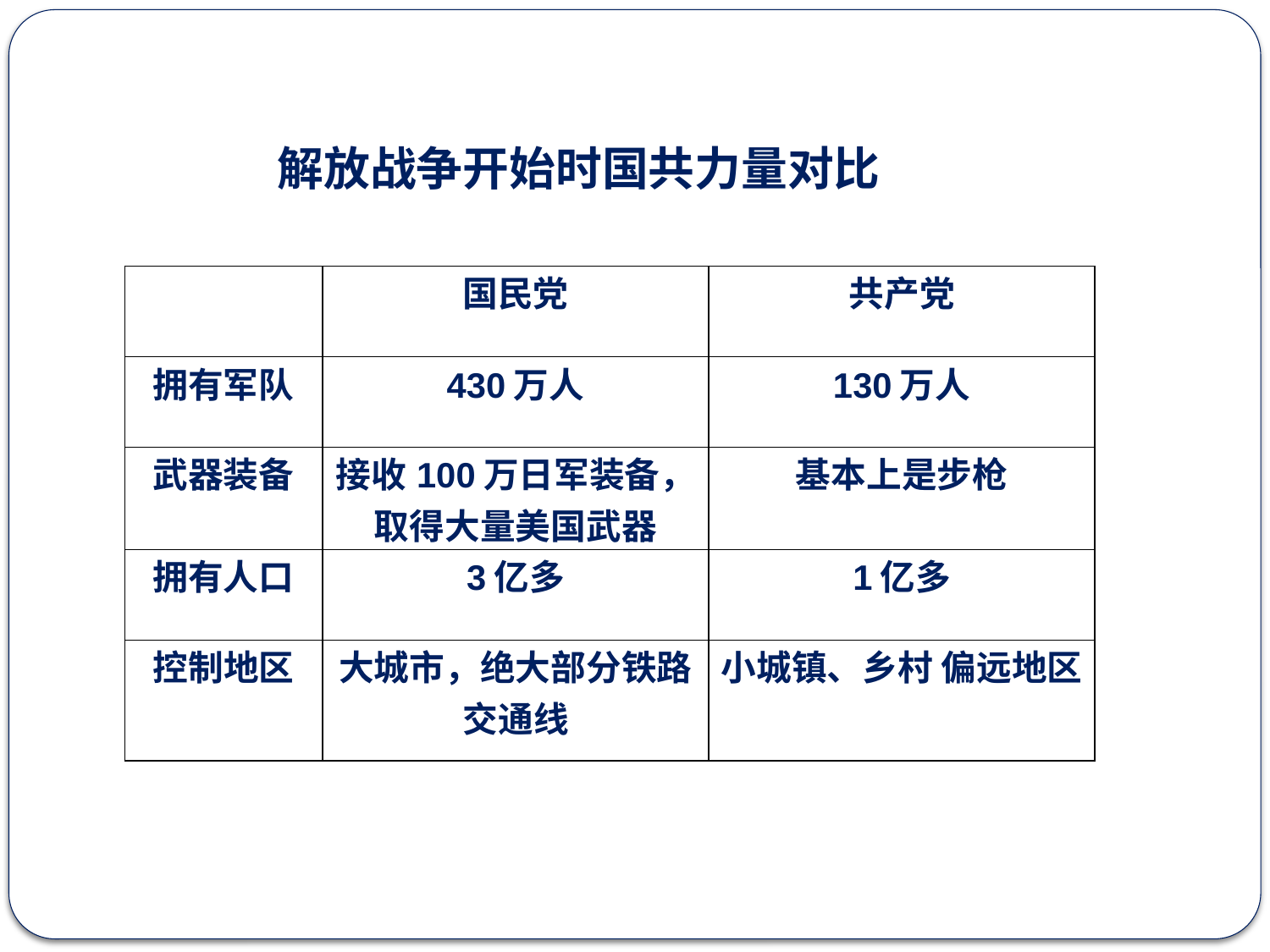

解放战争开始时国共力量对比
|  | 国民党 | 共产党 |
| --- | --- | --- |
| 拥有军队 | 430万人 | 130万人 |
| 武器装备 | 接收100万日军装备，取得大量美国武器 | 基本上是步枪 |
| 拥有人口 | 3亿多 | 1亿多 |
| 控制地区 | 大城市，绝大部分铁路交通线 | 小城镇、乡村 偏远地区 |